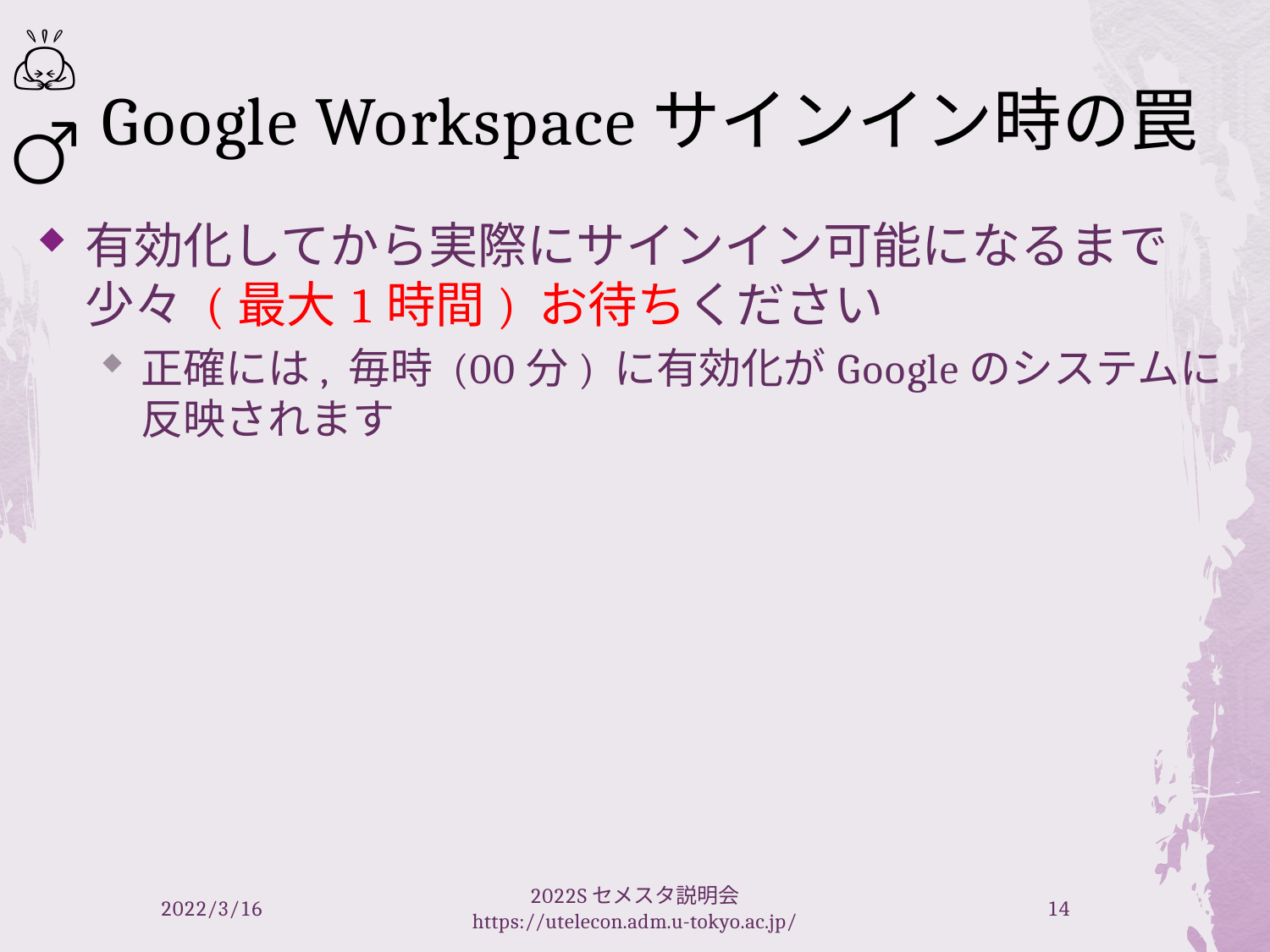

🙇‍♂️
# Google Workspaceサインイン時の罠
有効化してから実際にサインイン可能になるまで少々 (最大1時間) お待ちください
正確には, 毎時 (00分) に有効化がGoogleのシステムに反映されます
2022/3/16
2022Sセメスタ説明会 https://utelecon.adm.u-tokyo.ac.jp/
14